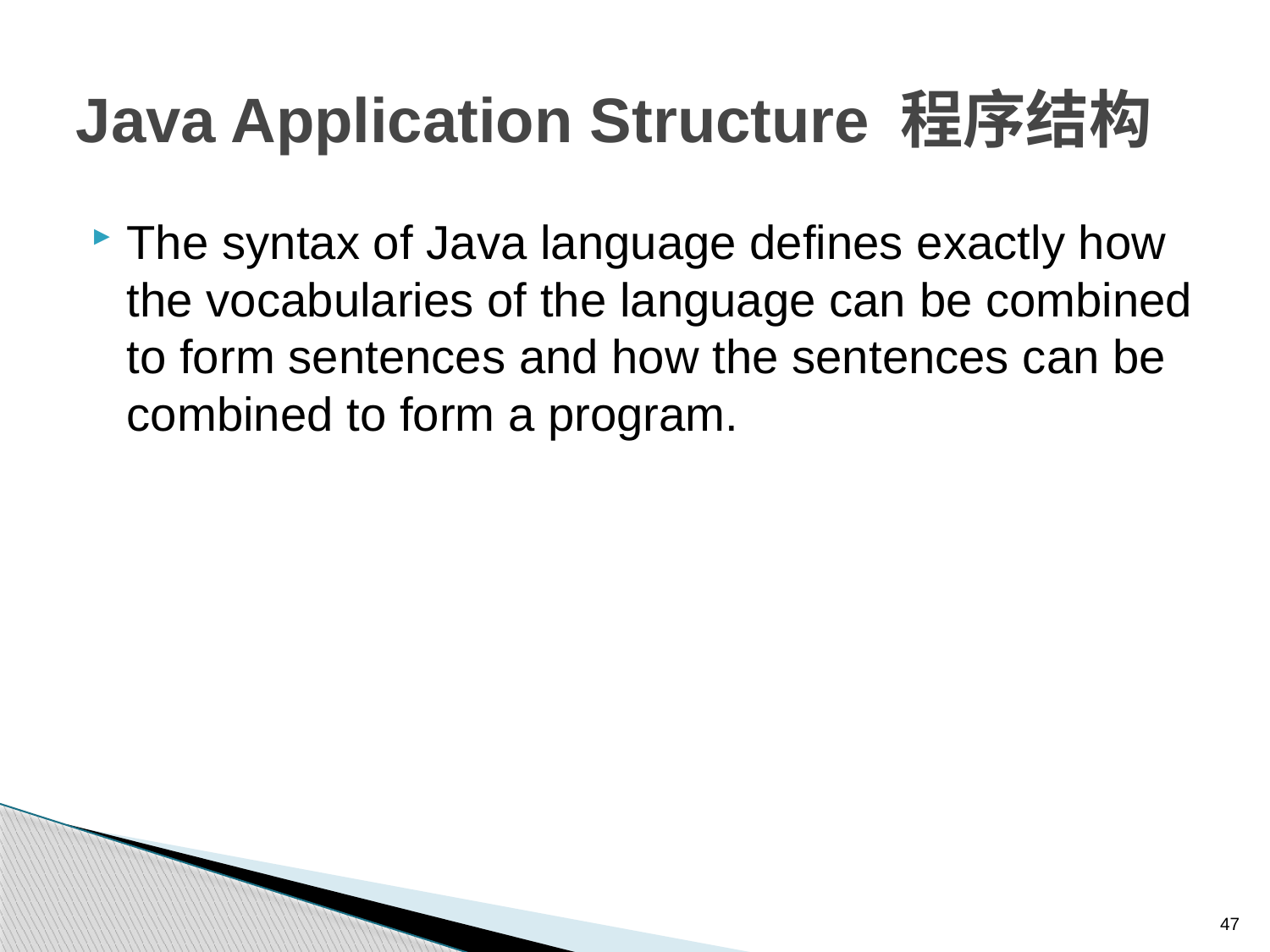

# Java Application Structure 程序结构
The syntax of Java language defines exactly how the vocabularies of the language can be combined to form sentences and how the sentences can be combined to form a program.
47